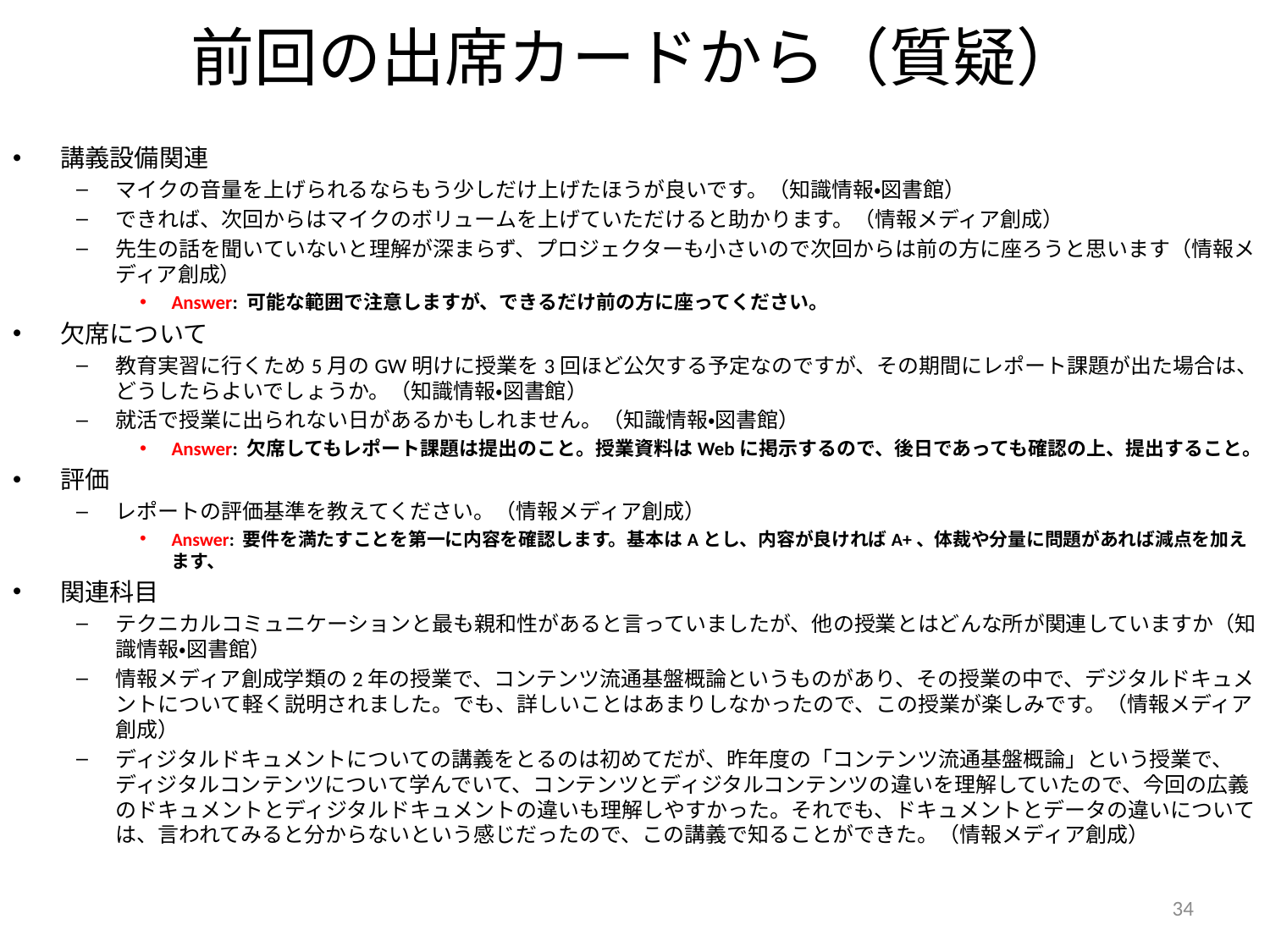

# 前回の出席カードから（質疑）
講義設備関連
マイクの音量を上げられるならもう少しだけ上げたほうが良いです。（知識情報・図書館）
できれば、次回からはマイクのボリュームを上げていただけると助かります。（情報メディア創成）
先生の話を聞いていないと理解が深まらず、プロジェクターも小さいので次回からは前の方に座ろうと思います（情報メディア創成）
Answer: 可能な範囲で注意しますが、できるだけ前の方に座ってください。
欠席について
教育実習に行くため5月のGW明けに授業を3回ほど公欠する予定なのですが、その期間にレポート課題が出た場合は、どうしたらよいでしょうか。（知識情報・図書館）
就活で授業に出られない日があるかもしれません。（知識情報・図書館）
Answer: 欠席してもレポート課題は提出のこと。授業資料はWebに掲示するので、後日であっても確認の上、提出すること。
評価
レポートの評価基準を教えてください。（情報メディア創成）
Answer: 要件を満たすことを第一に内容を確認します。基本はAとし、内容が良ければA+、体裁や分量に問題があれば減点を加えます、
関連科目
テクニカルコミュニケーションと最も親和性があると言っていましたが、他の授業とはどんな所が関連していますか（知識情報・図書館）
情報メディア創成学類の2年の授業で、コンテンツ流通基盤概論というものがあり、その授業の中で、デジタルドキュメントについて軽く説明されました。でも、詳しいことはあまりしなかったので、この授業が楽しみです。（情報メディア創成）
ディジタルドキュメントについての講義をとるのは初めてだが、昨年度の「コンテンツ流通基盤概論」という授業で、ディジタルコンテンツについて学んでいて、コンテンツとディジタルコンテンツの違いを理解していたので、今回の広義のドキュメントとディジタルドキュメントの違いも理解しやすかった。それでも、ドキュメントとデータの違いについては、言われてみると分からないという感じだったので、この講義で知ることができた。（情報メディア創成）
34